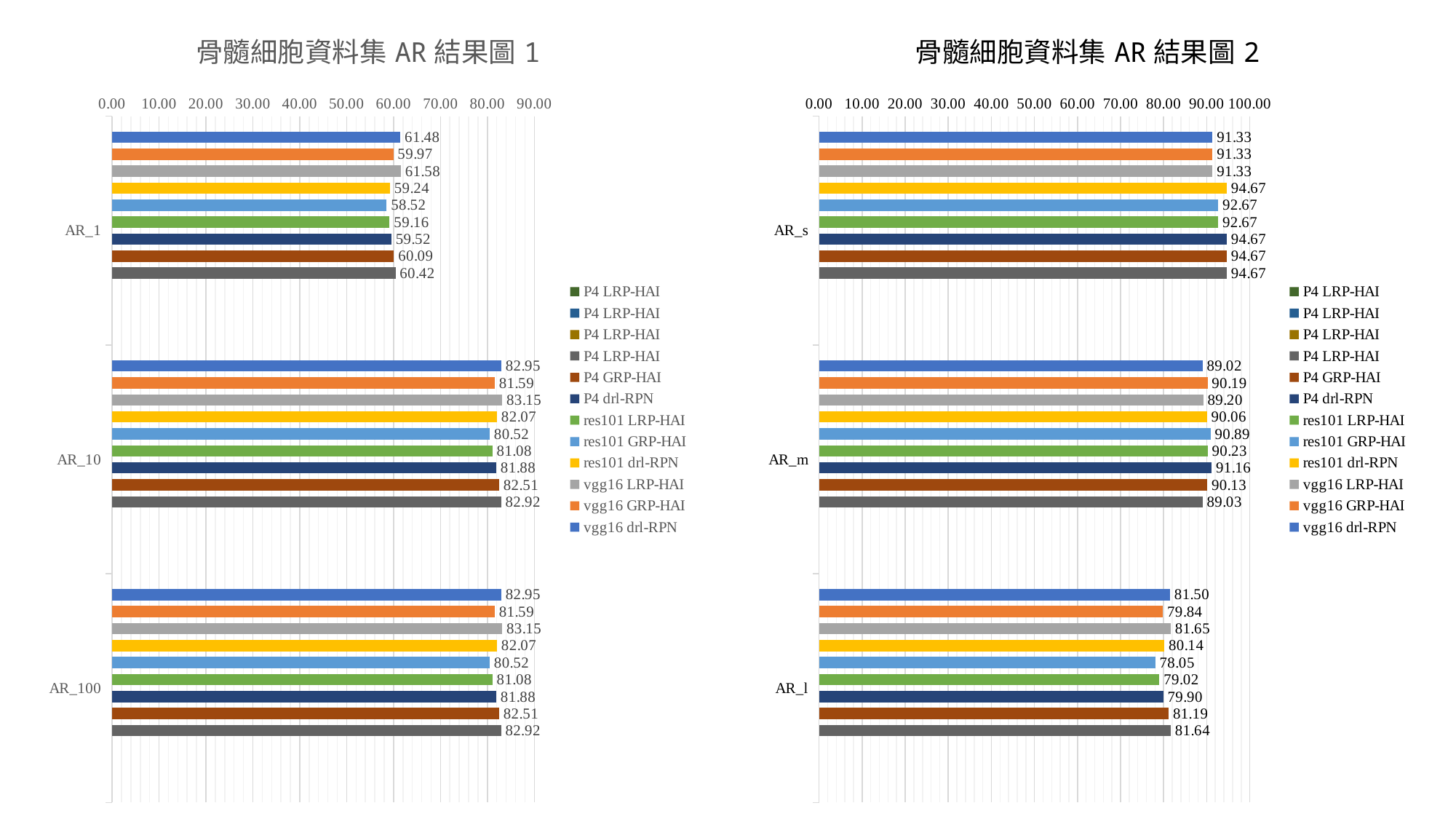

### Chart: 骨髓細胞資料集AR結果圖1

| Category | vgg16 | vgg16 | vgg16 | res101 | res101 | res101 | P4 | P4 | P4 | P4 | P4 | P4 |
|---|---|---|---|---|---|---|---|---|---|---|---|---|
| AR_1 | 61.4753 | 59.9657 | 61.5819 | 59.243199999999995 | 58.5215 | 59.1647 | 59.523199999999996 | 60.0882 | 60.418400000000005 | None | None | None |
| AR_10 | 82.95439999999999 | 81.5907 | 83.1545 | 82.0706 | 80.51559999999999 | 81.0813 | 81.88210000000001 | 82.5136 | 82.92399999999999 | None | None | None |
| AR_100 | 82.95439999999999 | 81.5907 | 83.1545 | 82.0706 | 80.51559999999999 | 81.0813 | 81.88210000000001 | 82.5136 | 82.92399999999999 | None | None | None |

### Chart: 骨髓細胞資料集AR結果圖2

| Category | vgg16 | vgg16 | vgg16 | res101 | res101 | res101 | P4 | P4 | P4 | P4 | P4 | P4 |
|---|---|---|---|---|---|---|---|---|---|---|---|---|
| AR_s | 91.3333 | 91.3333 | 91.3333 | 94.6667 | 92.6667 | 92.6667 | 94.6667 | 94.6667 | 94.6667 | None | None | None |
| AR_m | 89.018 | 90.18979999999999 | 89.2049 | 90.0599 | 90.8932 | 90.2305 | 91.16159999999999 | 90.1255 | 89.0346 | None | None | None |
| AR_l | 81.4958 | 79.83590000000001 | 81.6522 | 80.144 | 78.0478 | 79.0158 | 79.9026 | 81.189 | 81.63709999999999 | None | None | None |